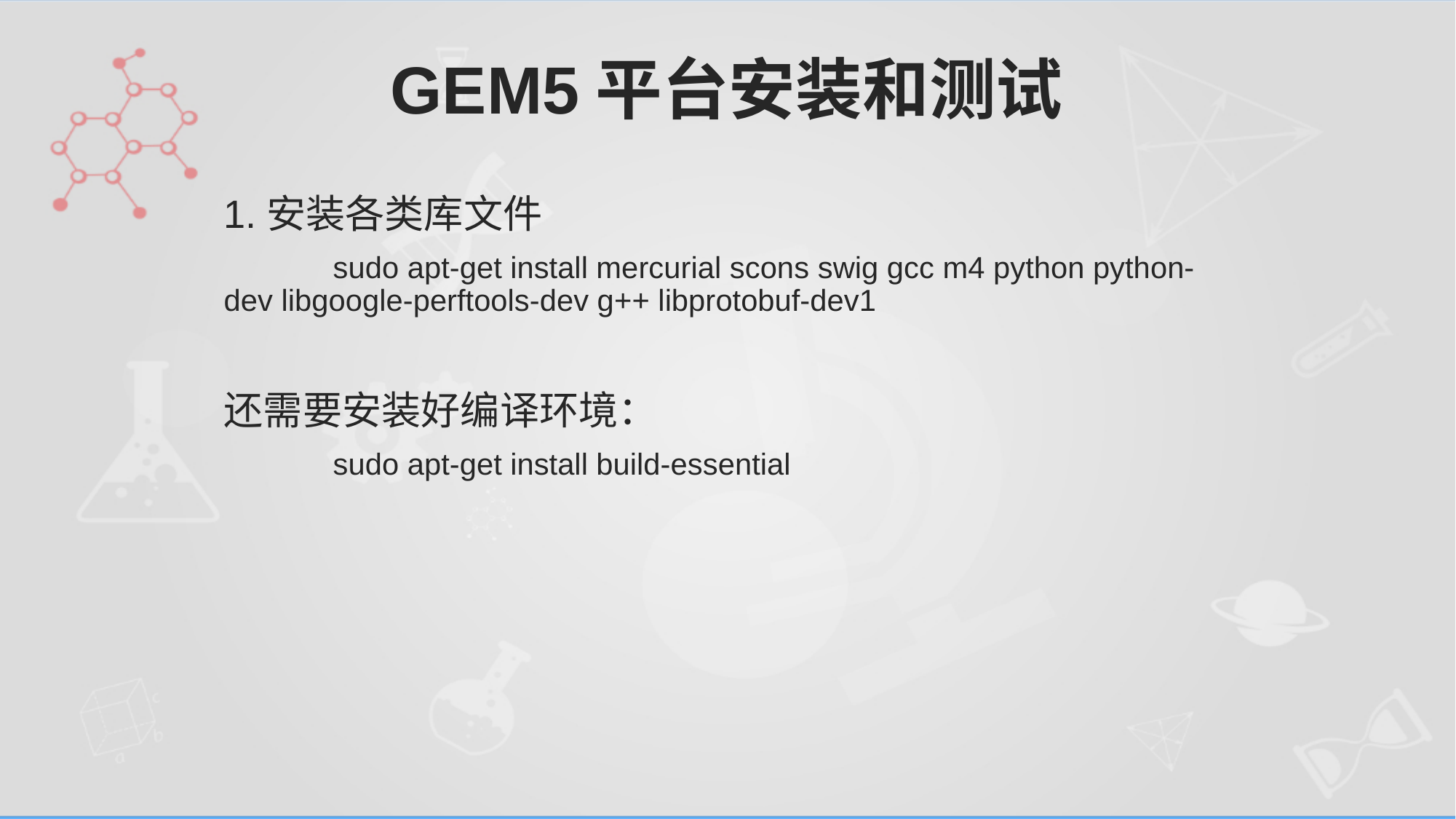

# GEM5平台安装和测试
1.安装各类库文件
	sudo apt-get install mercurial scons swig gcc m4 python python-dev libgoogle-perftools-dev g++ libprotobuf-dev1

还需要安装好编译环境：
	sudo apt-get install build-essential